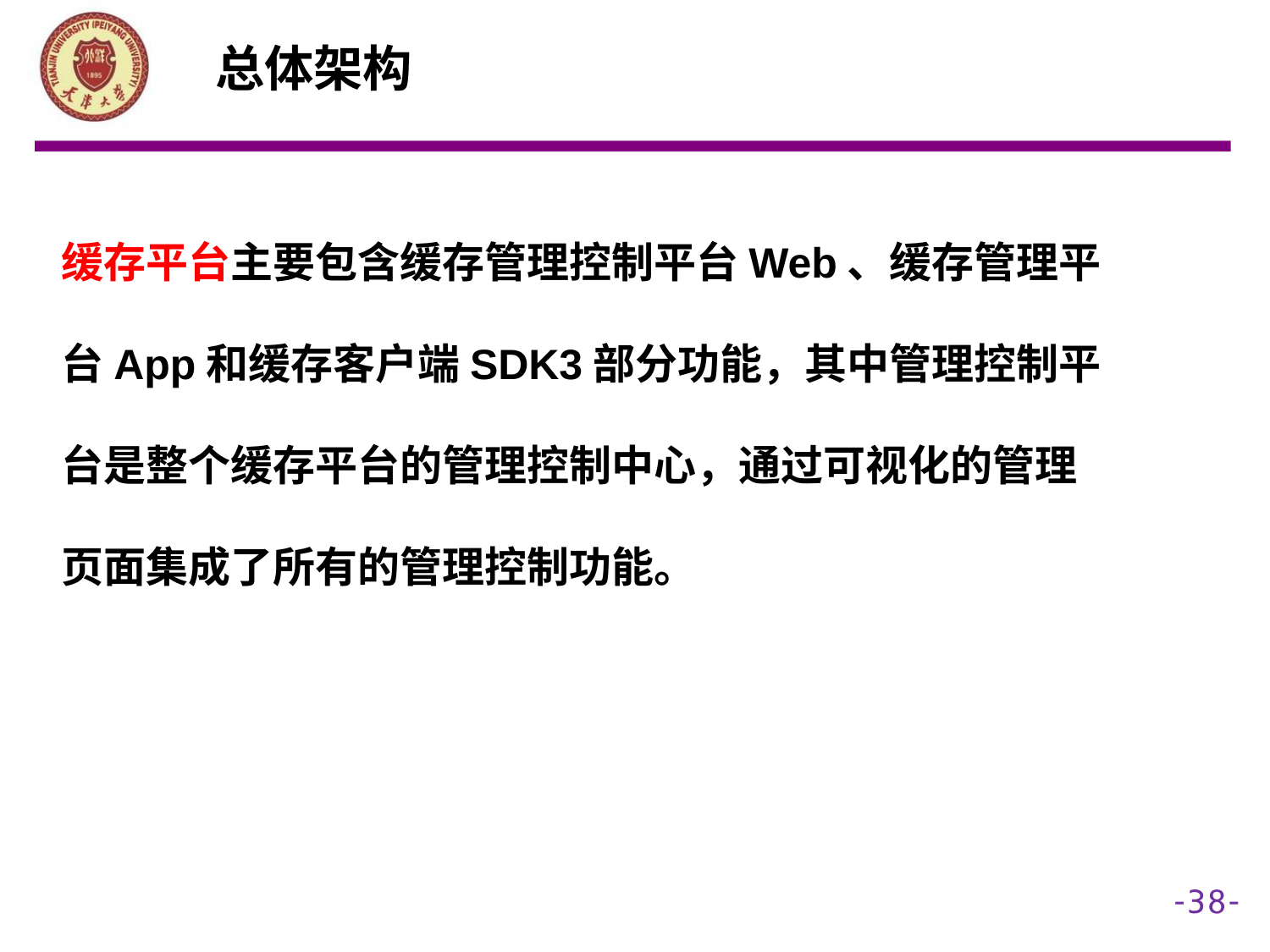

总体架构

缓存平台主要包含缓存管理控制平台Web、缓存管理平台App和缓存客户端SDK3部分功能，其中管理控制平台是整个缓存平台的管理控制中心，通过可视化的管理页面集成了所有的管理控制功能。